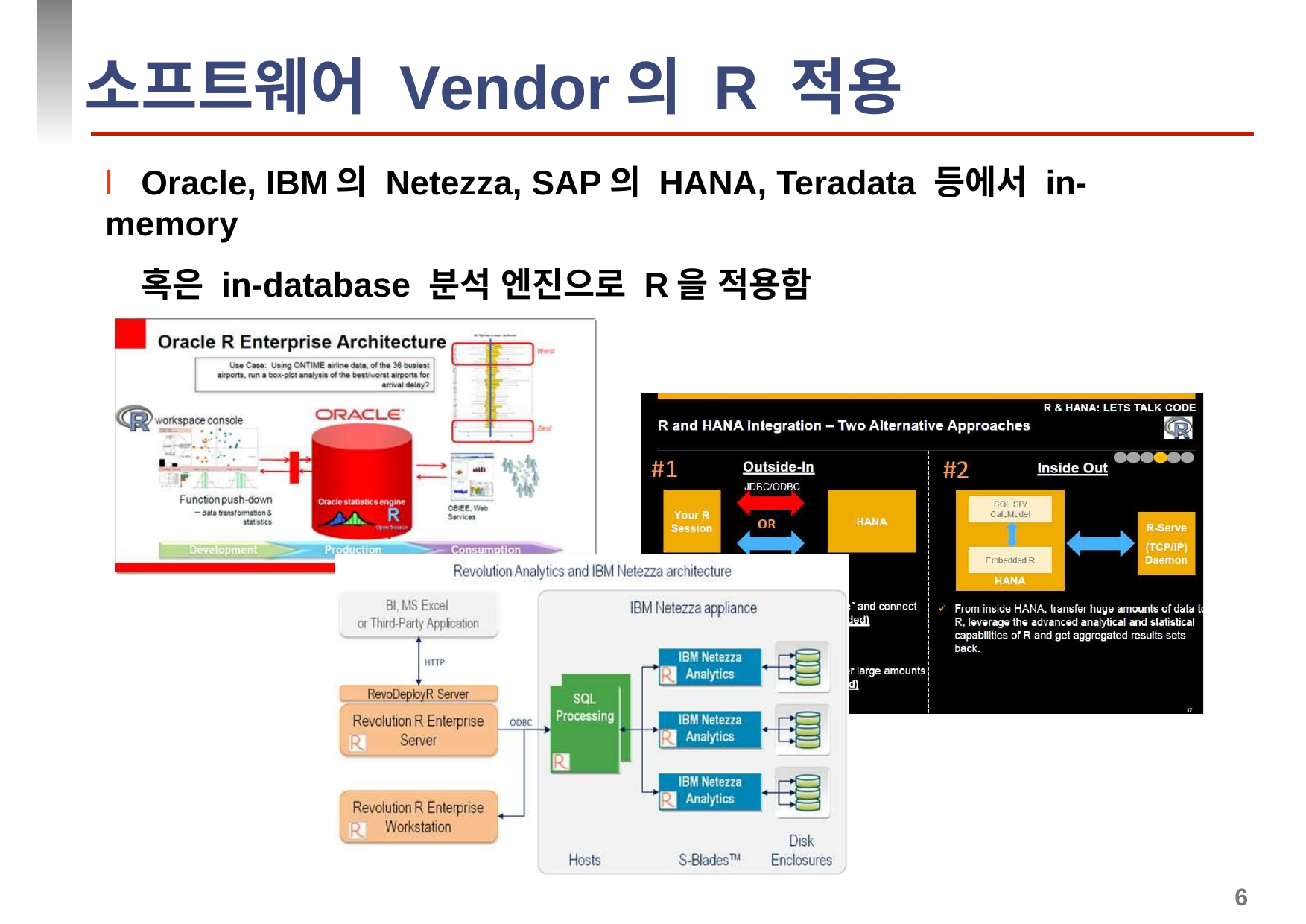

# 소프트웨어 Vendor의 R 적용
l Oracle, IBM의 Netezza, SAP의 HANA, Teradata 등에서 in-memory
혹은 in-database 분석 엔진으로 R을 적용함

6